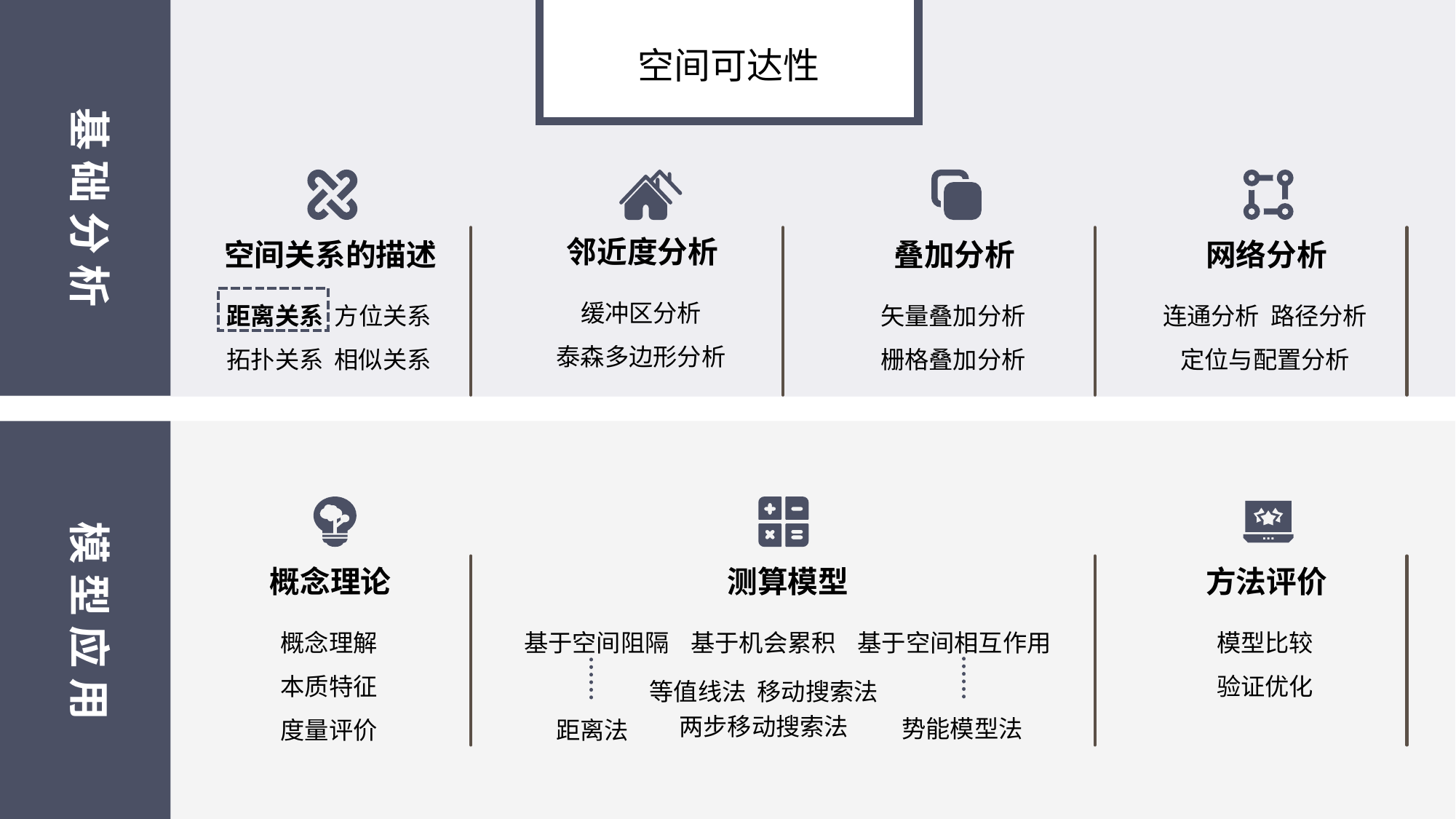

# 空间可达性
基 础 分 析

邻近度分析
缓冲区分析
泰森多边形分析
空间关系的描述
距离关系  方位关系
拓扑关系  相似关系
叠加分析
矢量叠加分析
栅格叠加分析
网络分析
连通分析  路径分析
定位与配置分析

模 型 应 用
概念理论
概念理解
本质特征
度量评价

测算模型
基于空间阻隔    基于机会累积    基于空间相互作用
方法评价
模型比较
验证优化
等值线法  移动搜索法
两步移动搜索法
势能模型法
距离法